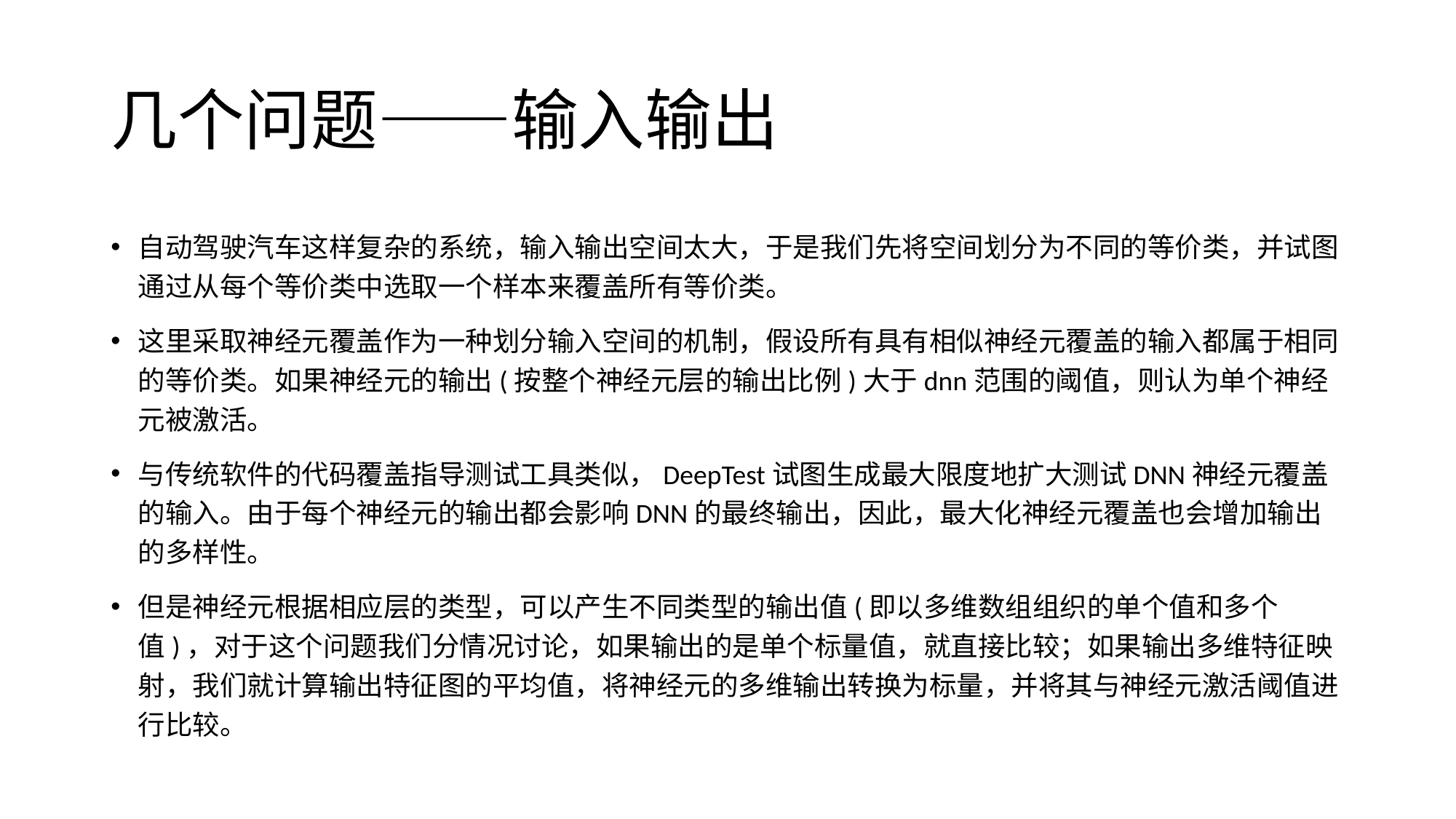

# 几个问题——输入输出
自动驾驶汽车这样复杂的系统，输入输出空间太大，于是我们先将空间划分为不同的等价类，并试图通过从每个等价类中选取一个样本来覆盖所有等价类。
这里采取神经元覆盖作为一种划分输入空间的机制，假设所有具有相似神经元覆盖的输入都属于相同的等价类。如果神经元的输出(按整个神经元层的输出比例)大于dnn范围的阈值，则认为单个神经元被激活。
与传统软件的代码覆盖指导测试工具类似，DeepTest试图生成最大限度地扩大测试DNN神经元覆盖的输入。由于每个神经元的输出都会影响DNN的最终输出，因此，最大化神经元覆盖也会增加输出的多样性。
但是神经元根据相应层的类型，可以产生不同类型的输出值(即以多维数组组织的单个值和多个值)，对于这个问题我们分情况讨论，如果输出的是单个标量值，就直接比较；如果输出多维特征映射，我们就计算输出特征图的平均值，将神经元的多维输出转换为标量，并将其与神经元激活阈值进行比较。